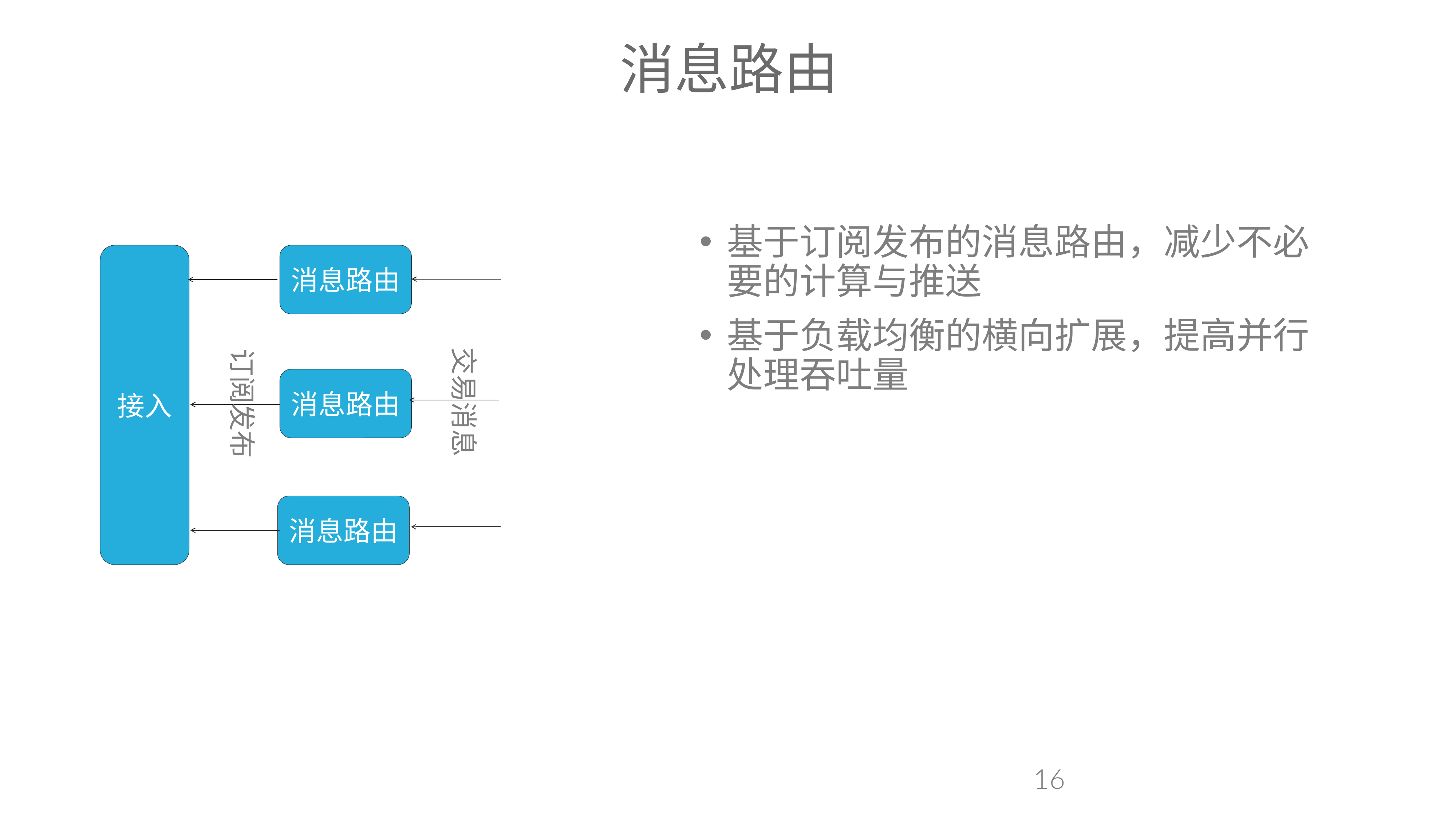

消息路由
基于订阅发布的消息路由，减少不必要的计算与推送
基于负载均衡的横向扩展，提高并行处理吞吐量

接入
消息路由
交易消息
订阅发布
消息路由
消息路由
16